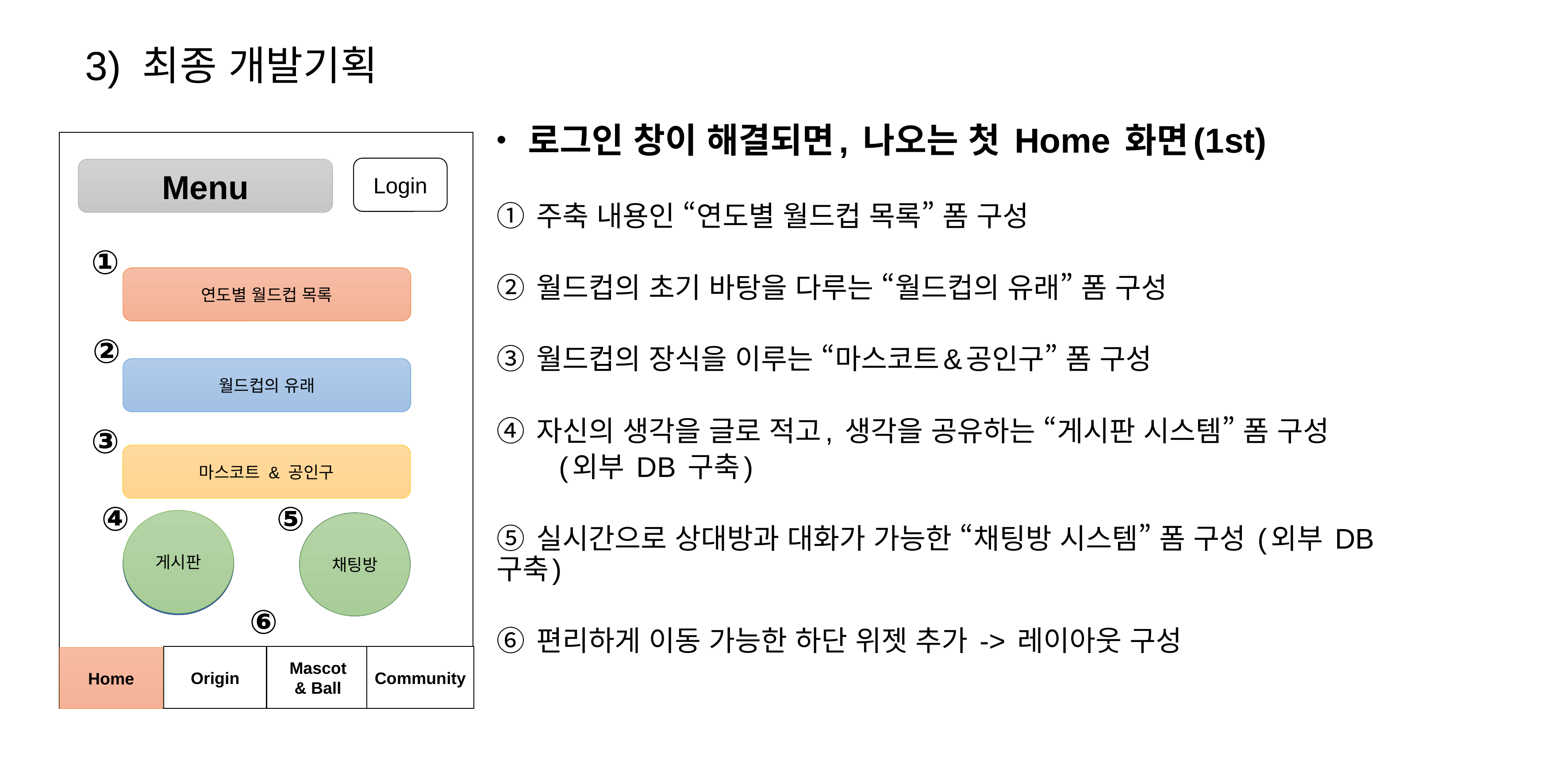

# 3) 최종 개발기획
 로그인 창이 해결되면, 나오는 첫 Home 화면(1st)

① 주축 내용인 “연도별 월드컵 목록” 폼 구성

② 월드컵의 초기 바탕을 다루는 “월드컵의 유래” 폼 구성

③ 월드컵의 장식을 이루는 “마스코트&공인구” 폼 구성

④ 자신의 생각을 글로 적고, 생각을 공유하는 “게시판 시스템” 폼 구성
        (외부 DB 구축)

⑤ 실시간으로 상대방과 대화가 가능한 “채팅방 시스템” 폼 구성 (외부 DB 구축)

⑥ 편리하게 이동 가능한 하단 위젯 추가 -> 레이아웃 구성

Login
Menu
①
연도별 월드컵 목록
②
월드컵의 유래
③
마스코트 & 공인구
④
⑤
게시판

채팅방
⑥
Origin
Mascot
& Ball
Community
Home